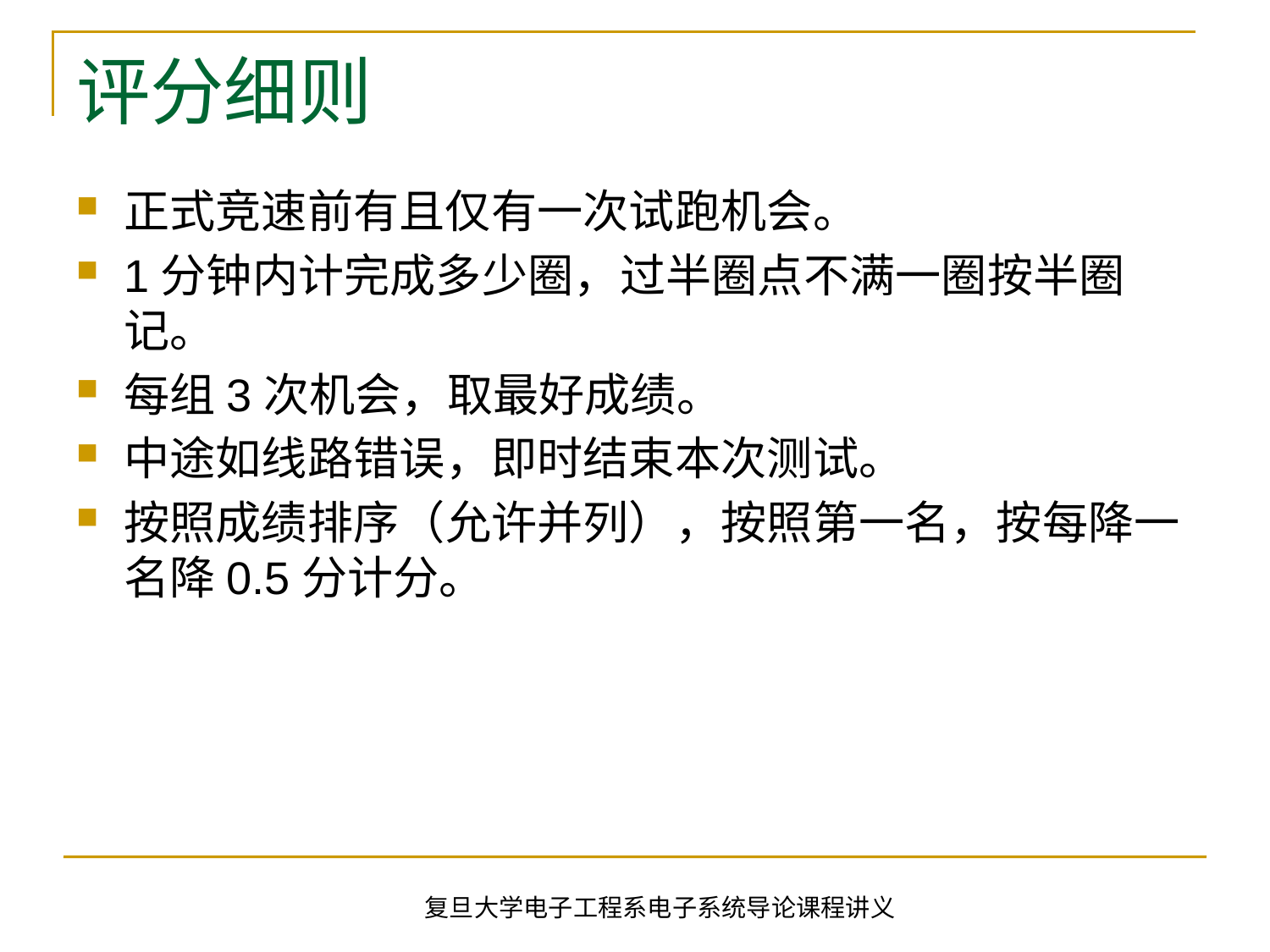

# 评分细则
正式竞速前有且仅有一次试跑机会。
1分钟内计完成多少圈，过半圈点不满一圈按半圈记。
每组3次机会，取最好成绩。
中途如线路错误，即时结束本次测试。
按照成绩排序（允许并列），按照第一名，按每降一名降0.5分计分。